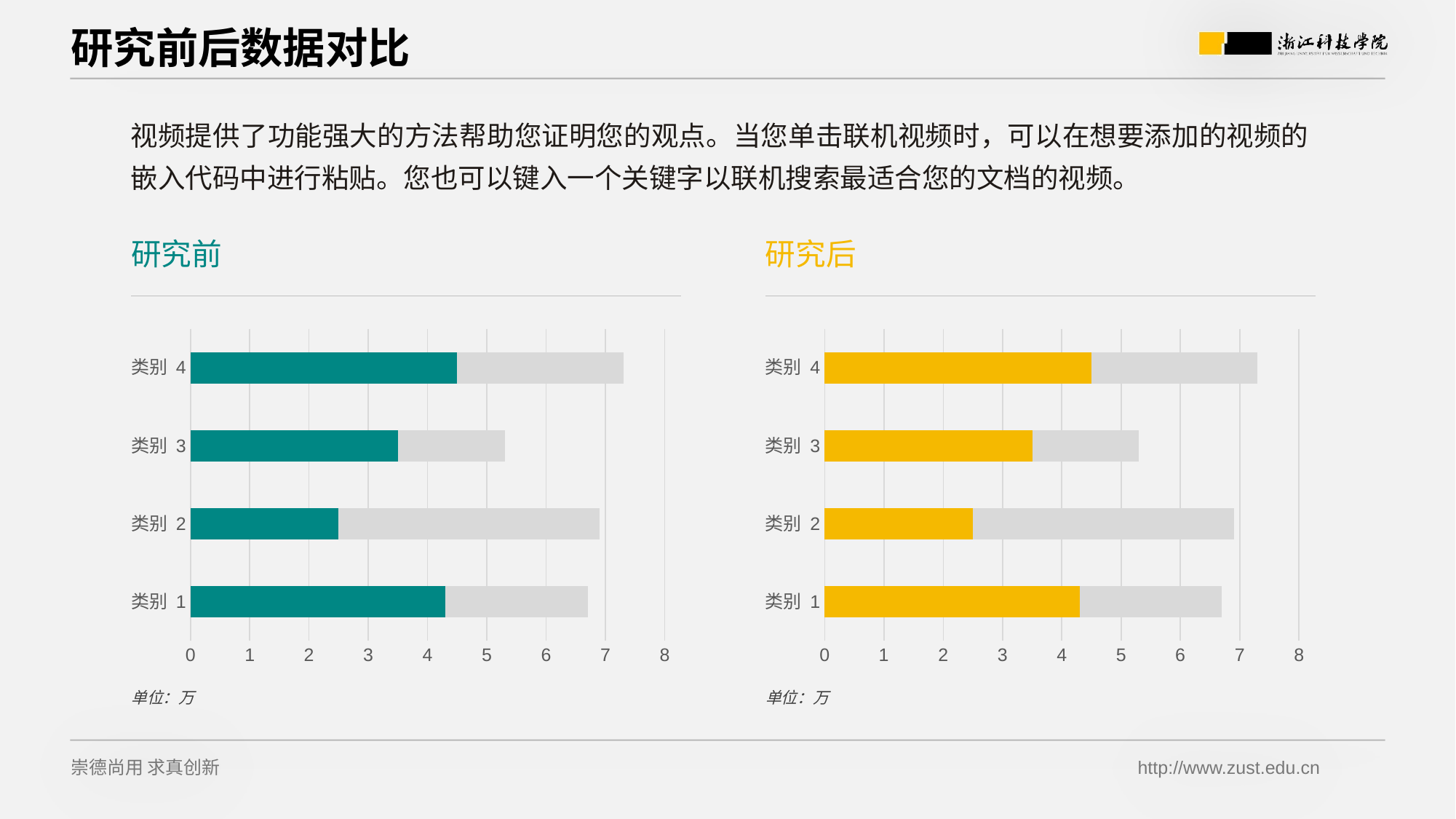

# 研究前后数据对比
视频提供了功能强大的方法帮助您证明您的观点。当您单击联机视频时，可以在想要添加的视频的嵌入代码中进行粘贴。您也可以键入一个关键字以联机搜索最适合您的文档的视频。
研究前
研究后

### Chart

| Category | 系列 1 | 系列 2 |
|---|---|---|
| 类别 1 | 4.3 | 2.4 |
| 类别 2 | 2.5 | 4.4 |
| 类别 3 | 3.5 | 1.8 |
| 类别 4 | 4.5 | 2.8 |

### Chart

| Category | 系列 1 | 系列 2 |
|---|---|---|
| 类别 1 | 4.3 | 2.4 |
| 类别 2 | 2.5 | 4.4 |
| 类别 3 | 3.5 | 1.8 |
| 类别 4 | 4.5 | 2.8 |
单位：万
单位：万